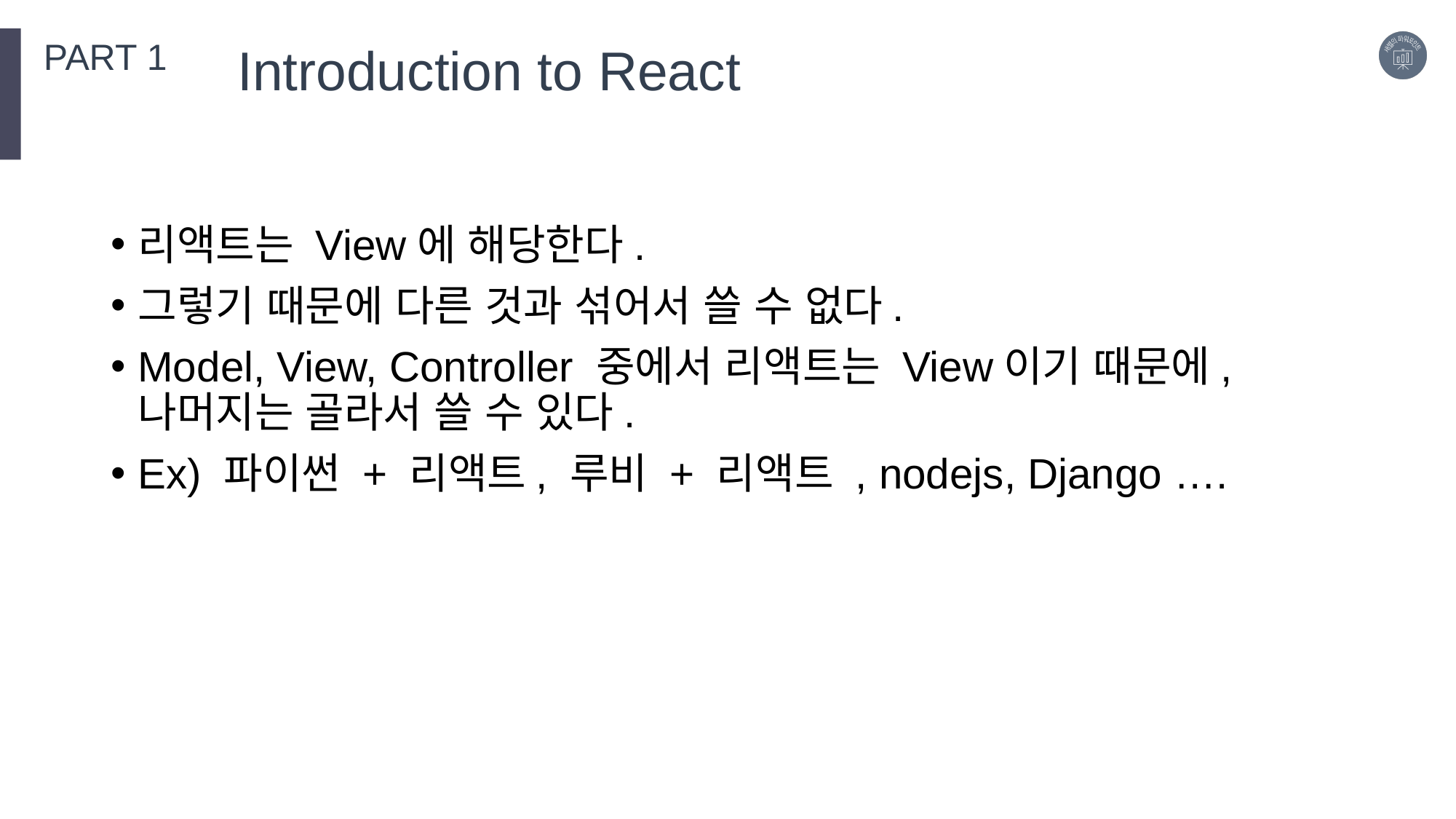

PART 1
Introduction to React
리액트는 View에 해당한다.
그렇기 때문에 다른 것과 섞어서 쓸 수 없다.
Model, View, Controller 중에서 리액트는 View이기 때문에, 나머지는 골라서 쓸 수 있다.
Ex) 파이썬 + 리액트, 루비 + 리액트 , nodejs, Django ….